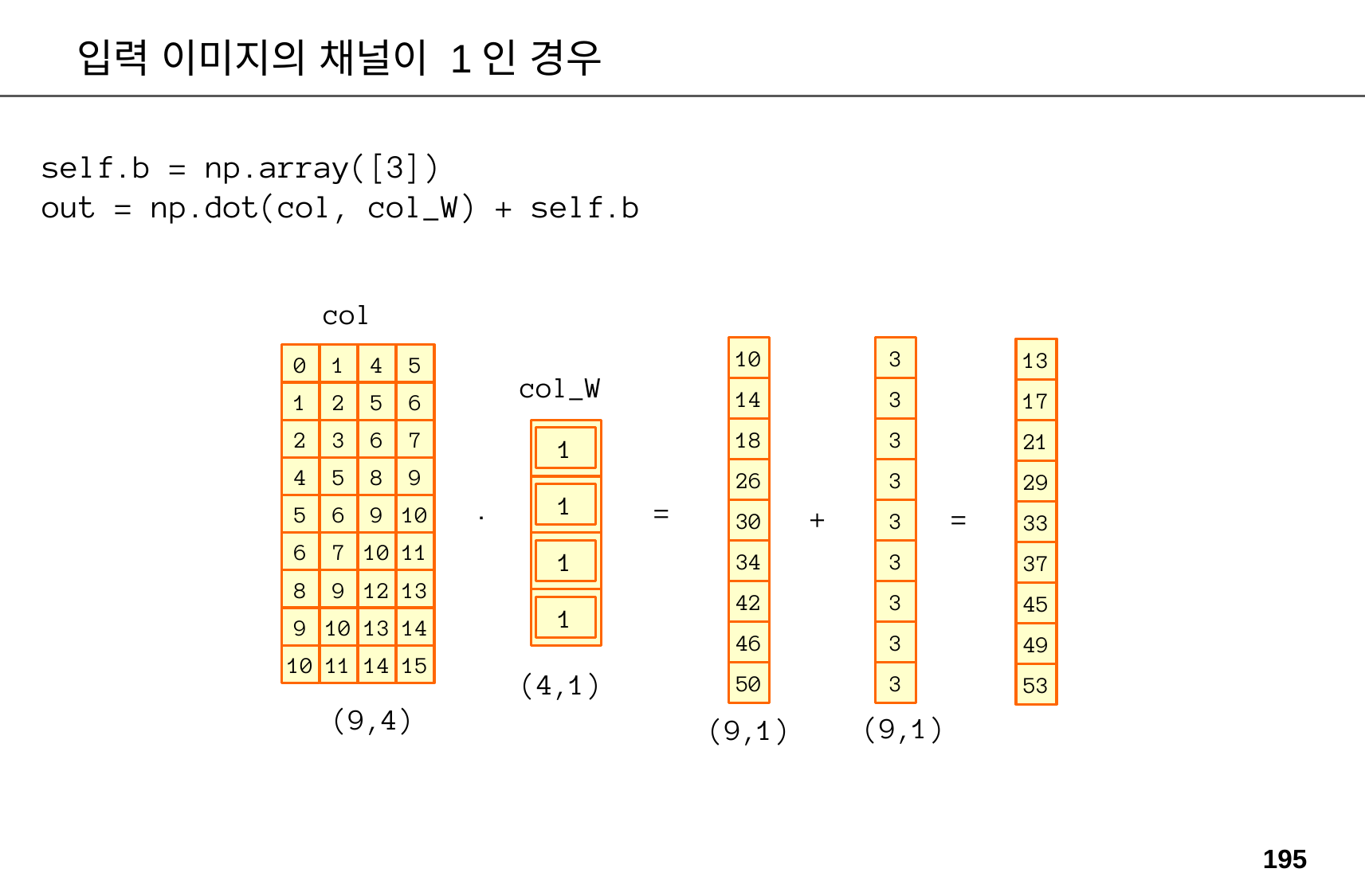

입력 이미지의 채널이 1인 경우
self.b = np.array([3])
out = np.dot(col, col_W) + self.b
col
3
10
13
0
1
4
5
col_W
3
14
17
1
2
5
6
3
18
2
3
6
7

1

1

1

1
21
4
5
8
9
3
26
29
.
=
+
=
5
6
9
10
3
30
33
6
7
10
11
3
34
37
8
9
12
13
3
42
45
9
10
13
14
3
46
49
10
11
14
15
(4,1)
3
50
53
(9,4)
(9,1)
(9,1)